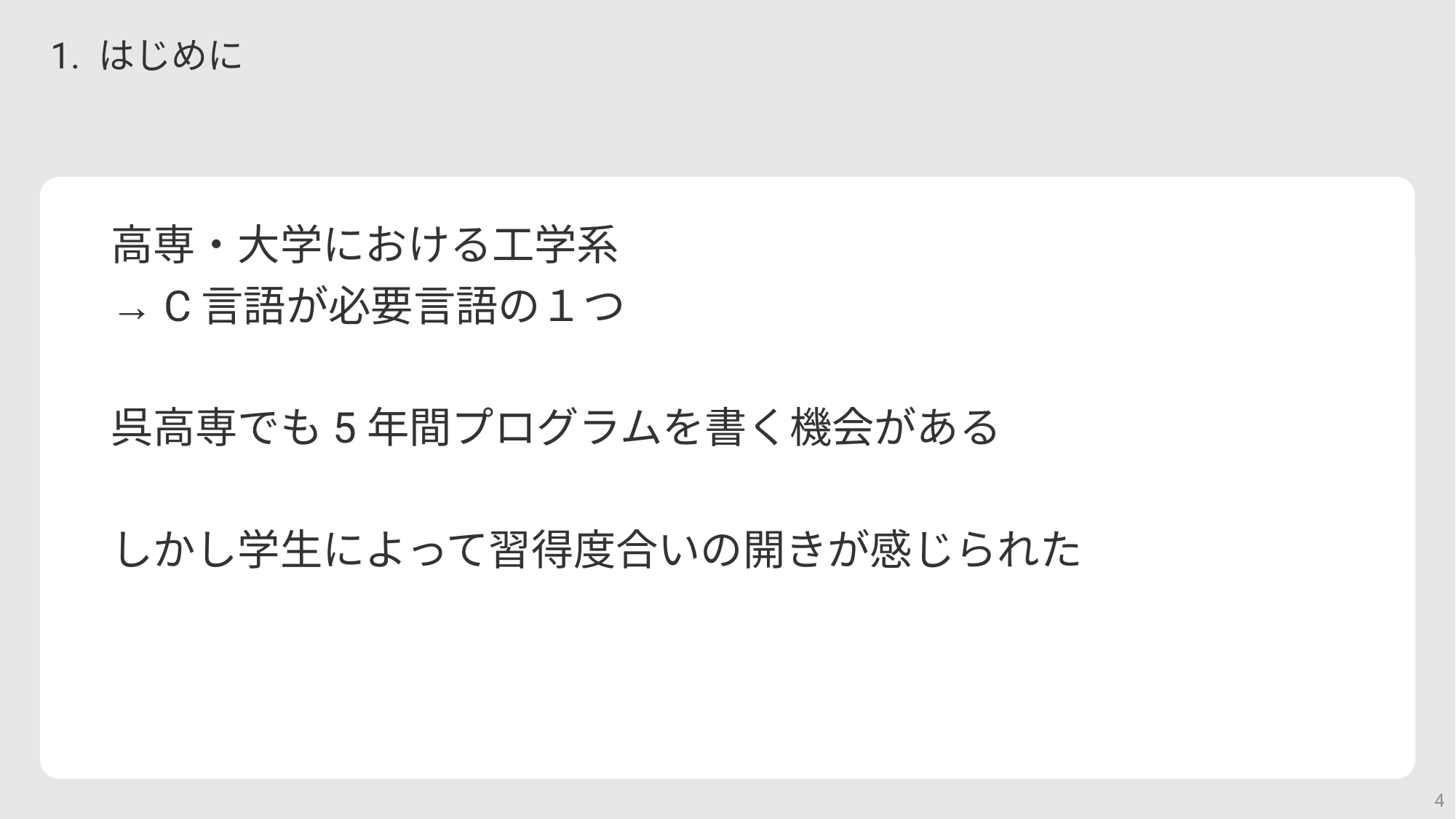

# 1. はじめに

高専・大学における工学系
→ C言語が必要言語の１つ

呉高専でも5年間プログラムを書く機会がある

しかし学生によって習得度合いの開きが感じられた

4